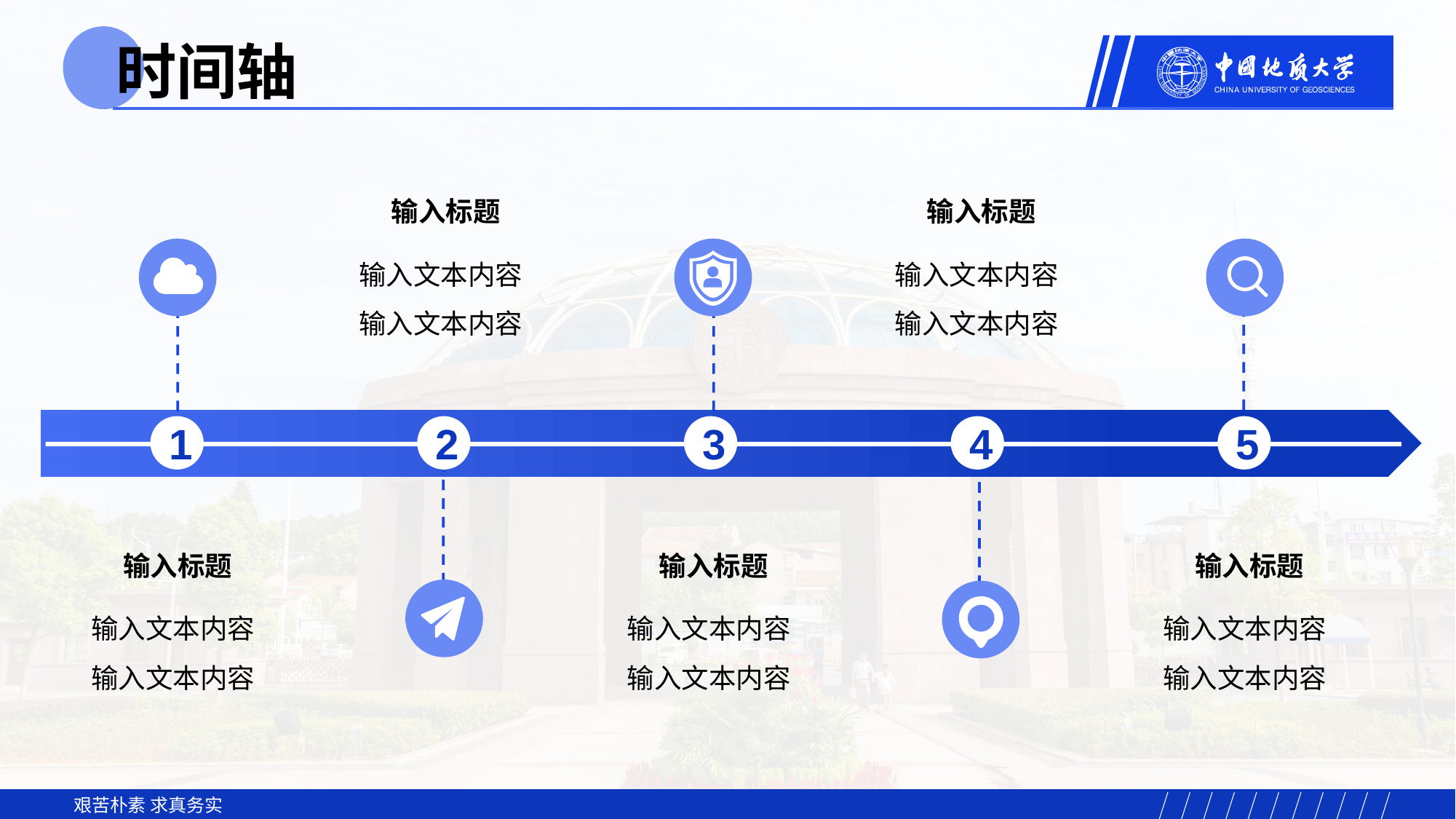

时间轴
输入标题
输入文本内容
输入文本内容
输入标题
输入文本内容
输入文本内容

1
2
3
4
5
输入标题
输入文本内容
输入文本内容
输入标题
输入文本内容
输入文本内容
输入标题
输入文本内容
输入文本内容